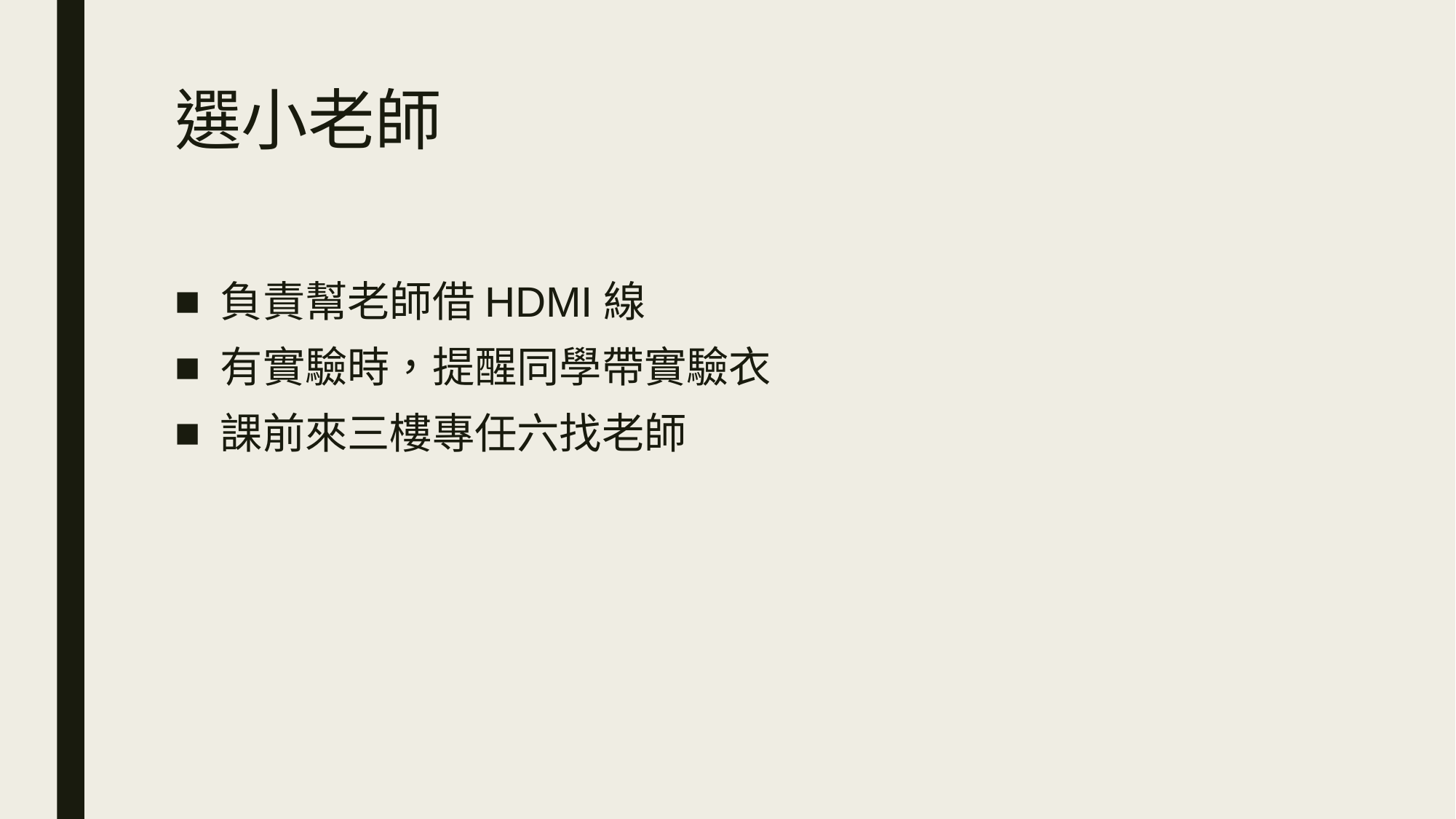

# 選小老師
負責幫老師借HDMI線
有實驗時，提醒同學帶實驗衣
課前來三樓專任六找老師